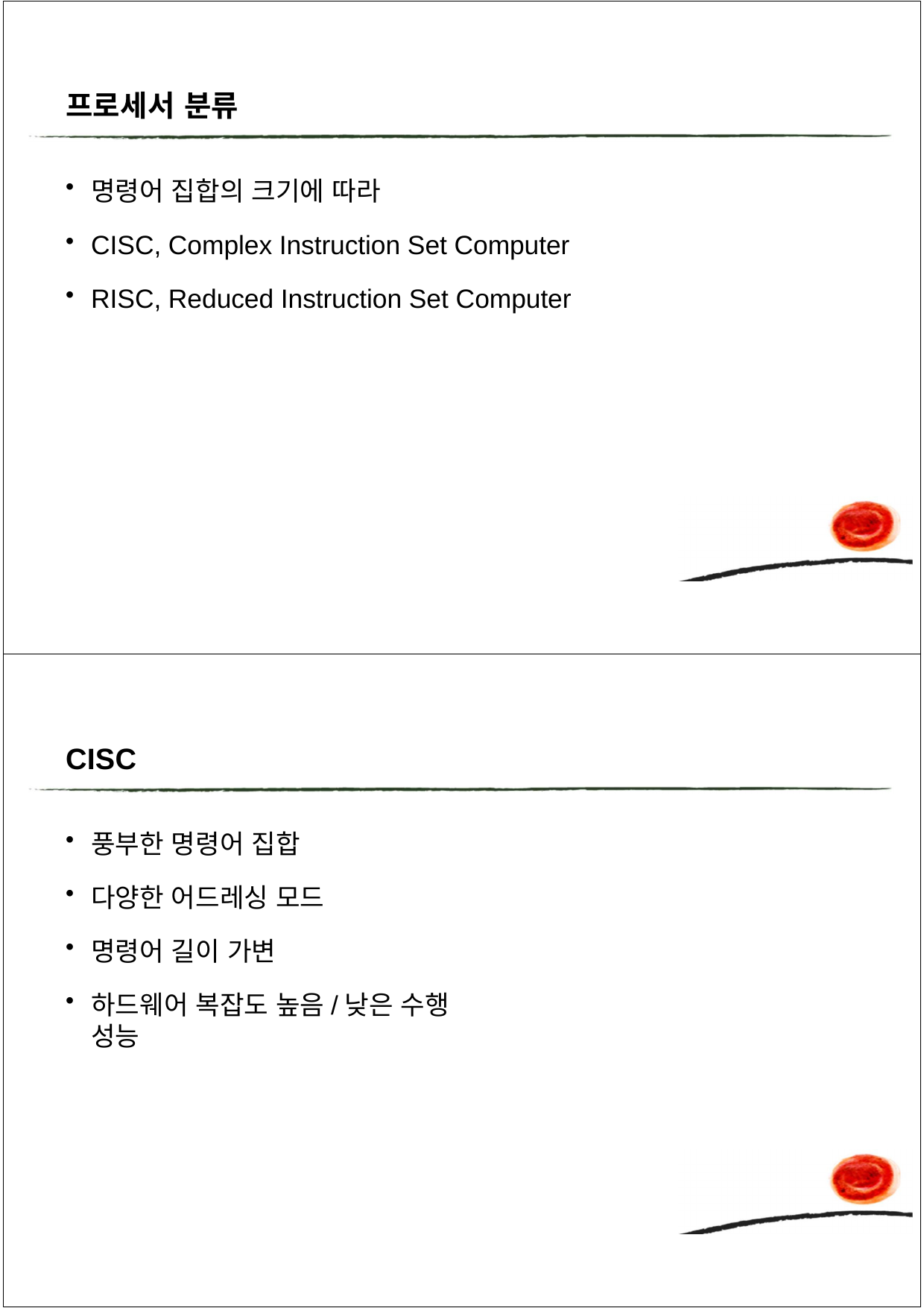

프로세서 분류

명령어 집합의 크기에 따라
CISC, Complex Instruction Set Computer
RISC, Reduced Instruction Set Computer

CISC

풍부한 명령어 집합
다양한 어드레싱 모드
명령어 길이 가변
하드웨어 복잡도 높음/낮은 수행 성능